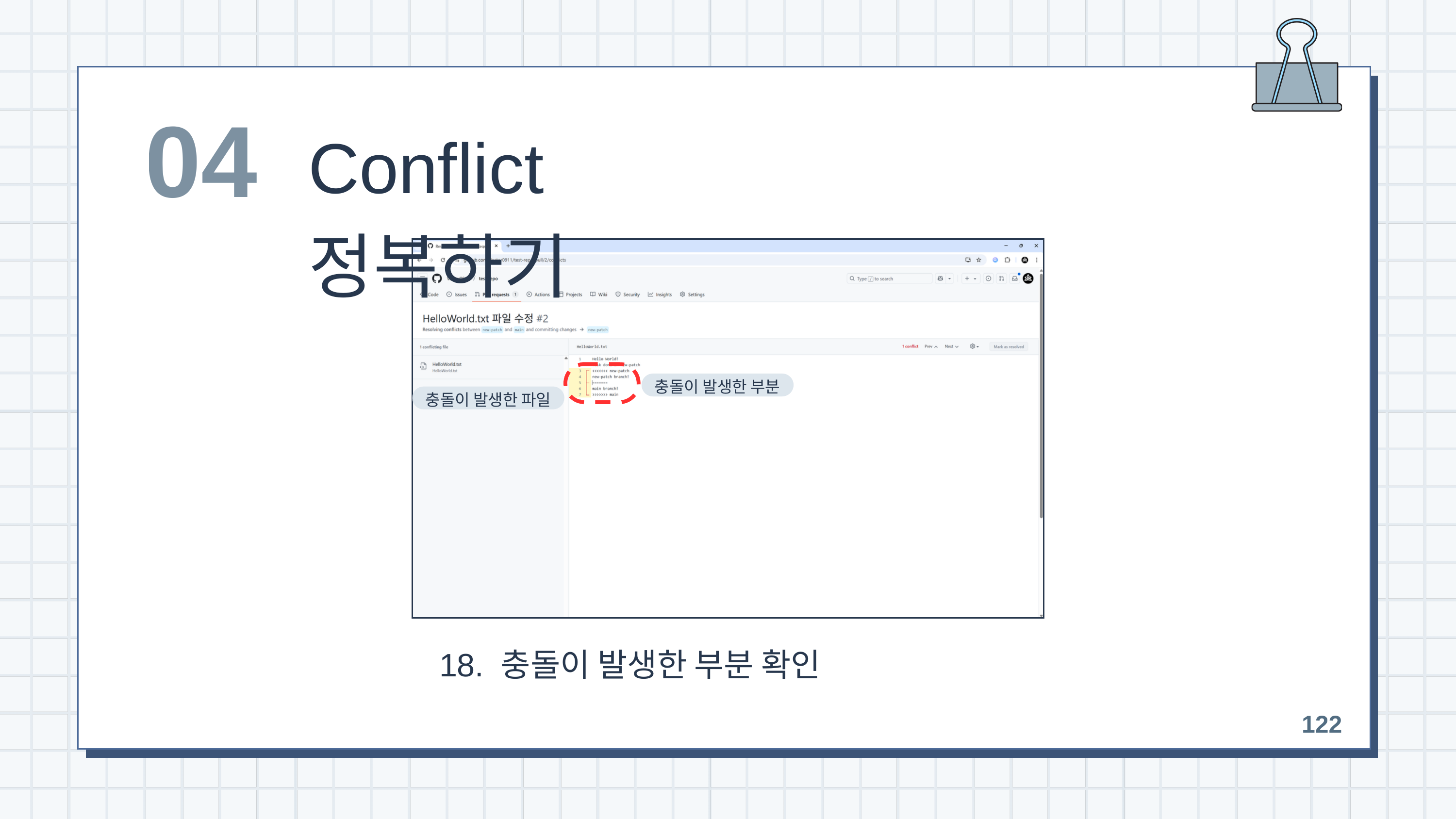

04
Conflict 정복하기

충돌이 발생한 부분

충돌이 발생한 파일
   18. 충돌이 발생한 부분 확인
122